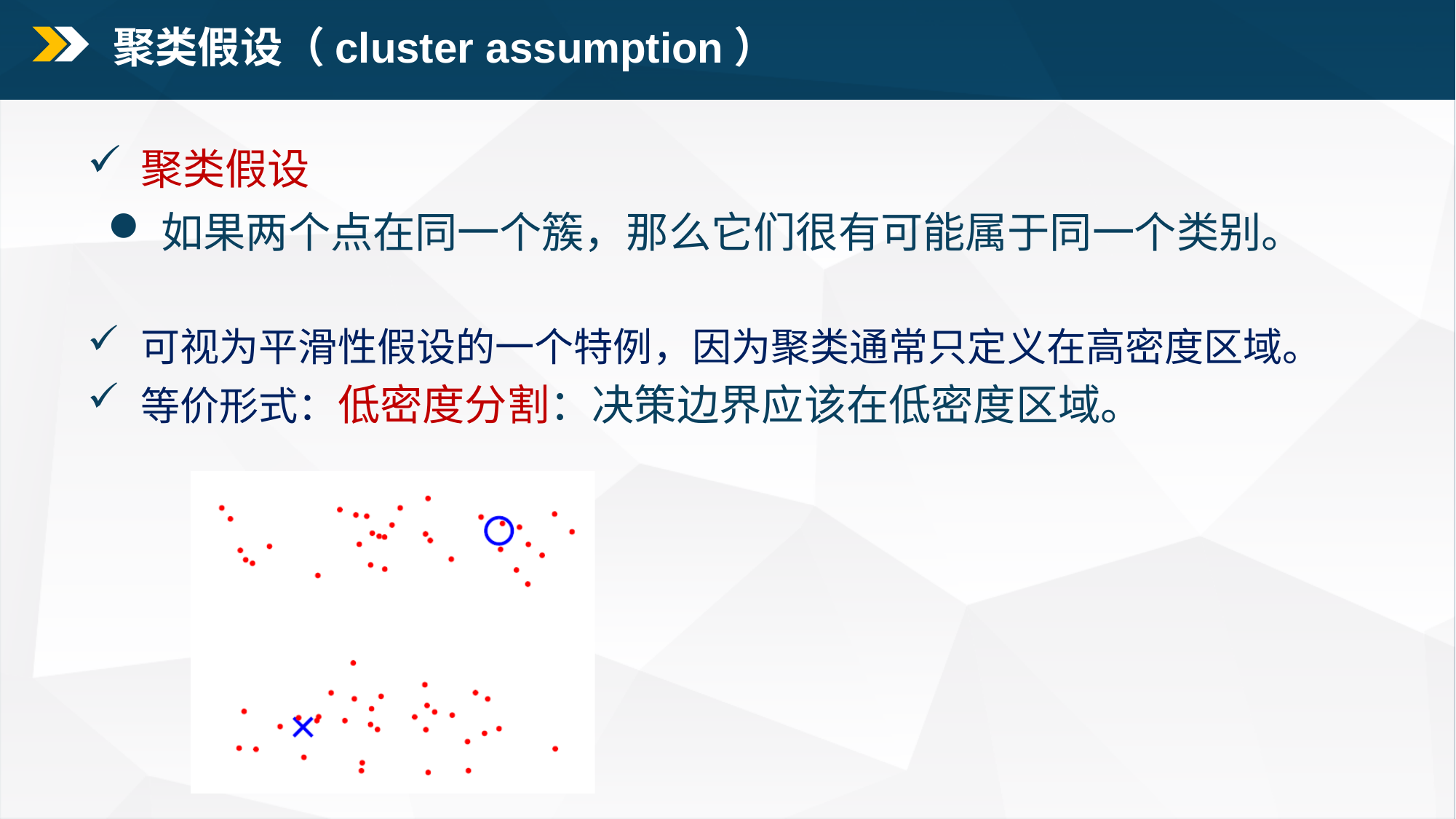

聚类假设（cluster assumption）
聚类假设
如果两个点在同一个簇，那么它们很有可能属于同一个类别。

可视为平滑性假设的一个特例，因为聚类通常只定义在高密度区域。
等价形式：低密度分割：决策边界应该在低密度区域。